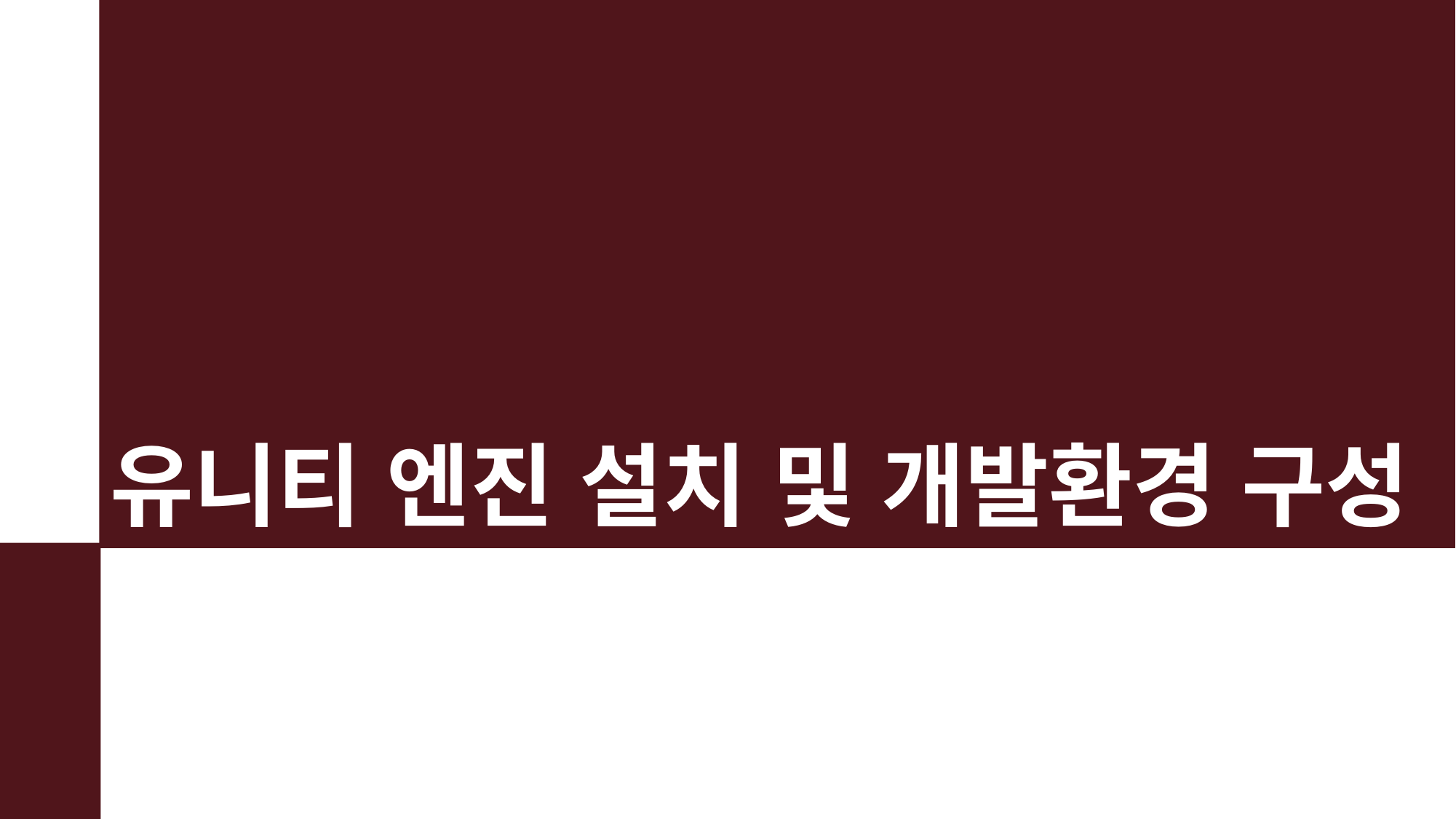

# 유니티 엔진 설치 및 개발환경 구성